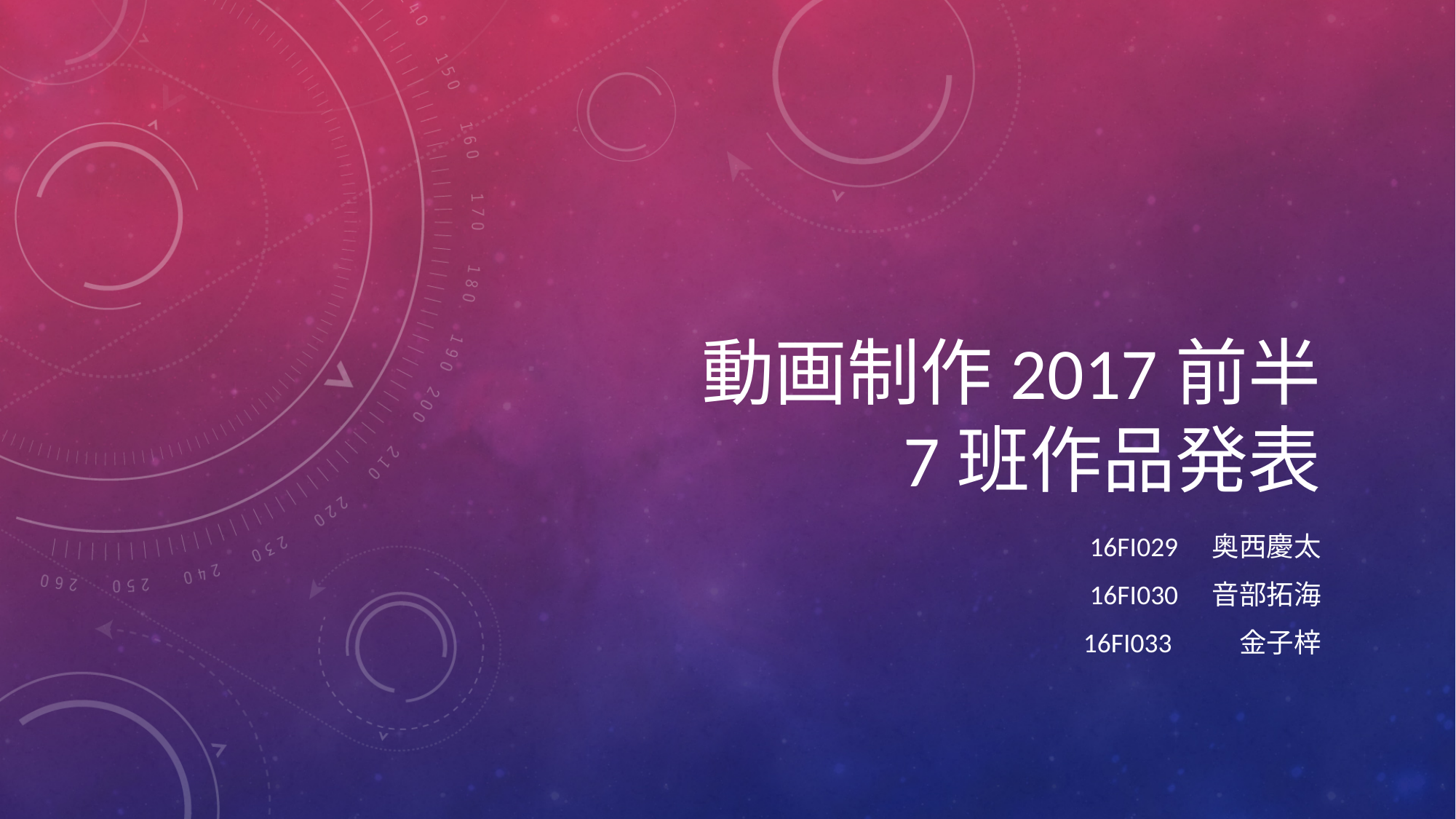

# 動画制作2017前半 7班作品発表
16FI029　奥西慶太
16FI030　音部拓海
16FI033　　 金子梓